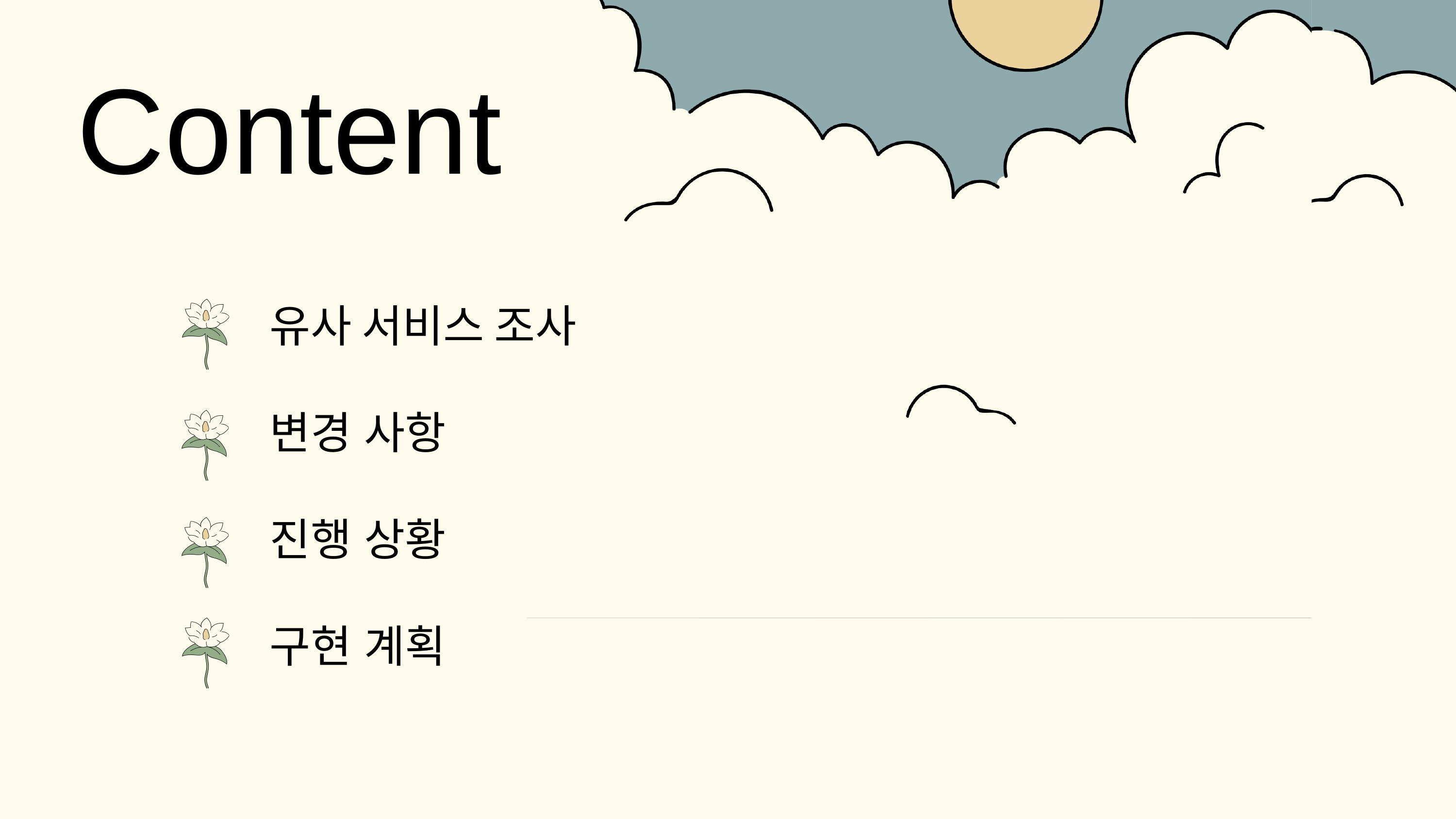

Content
유사 서비스 조사

변경 사항

진행 상황

구현 계획